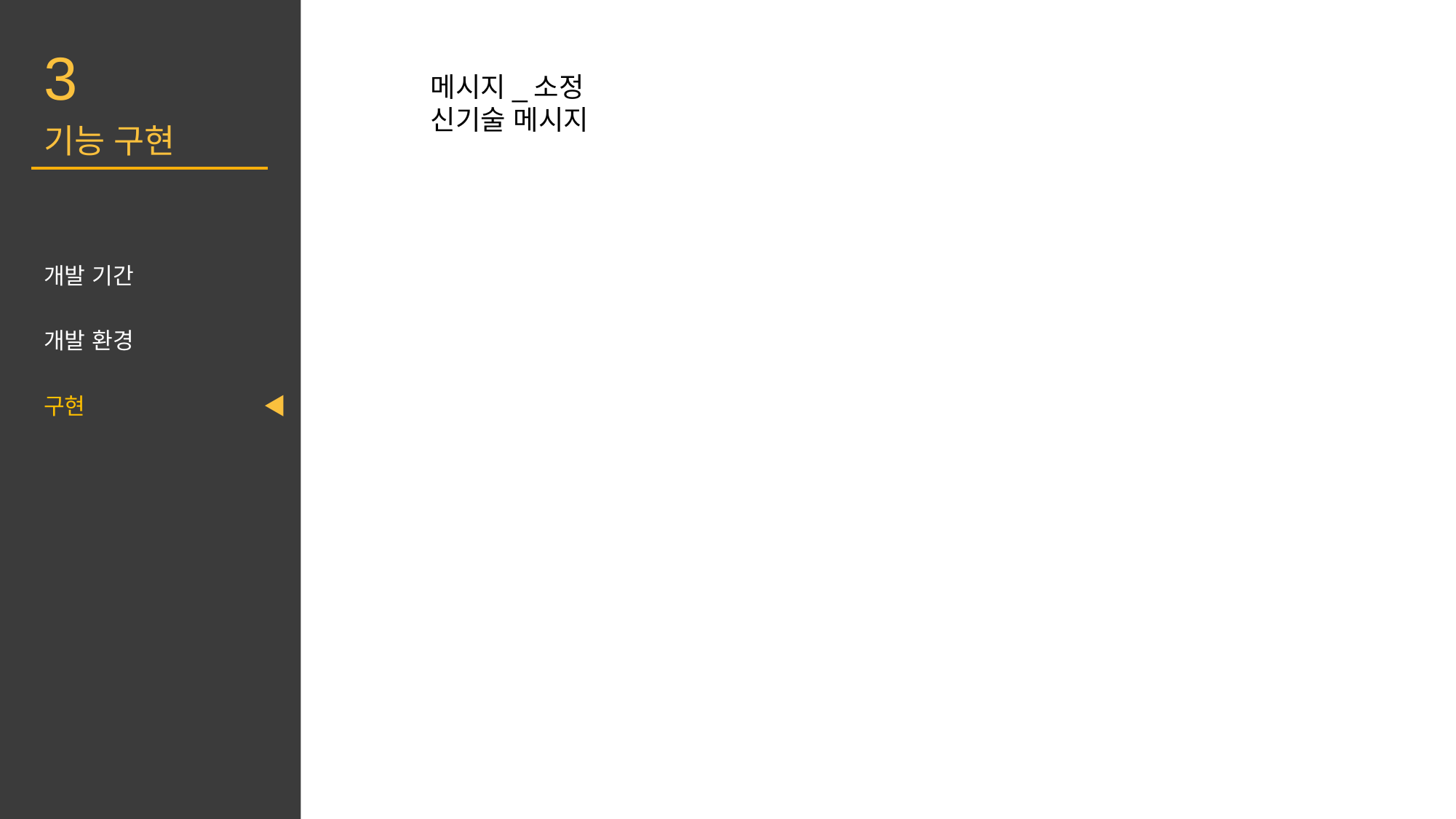

3
기능 구현

개발 기간

개발 환경

구현                            ◀

메시지_소정
신기술 메시지